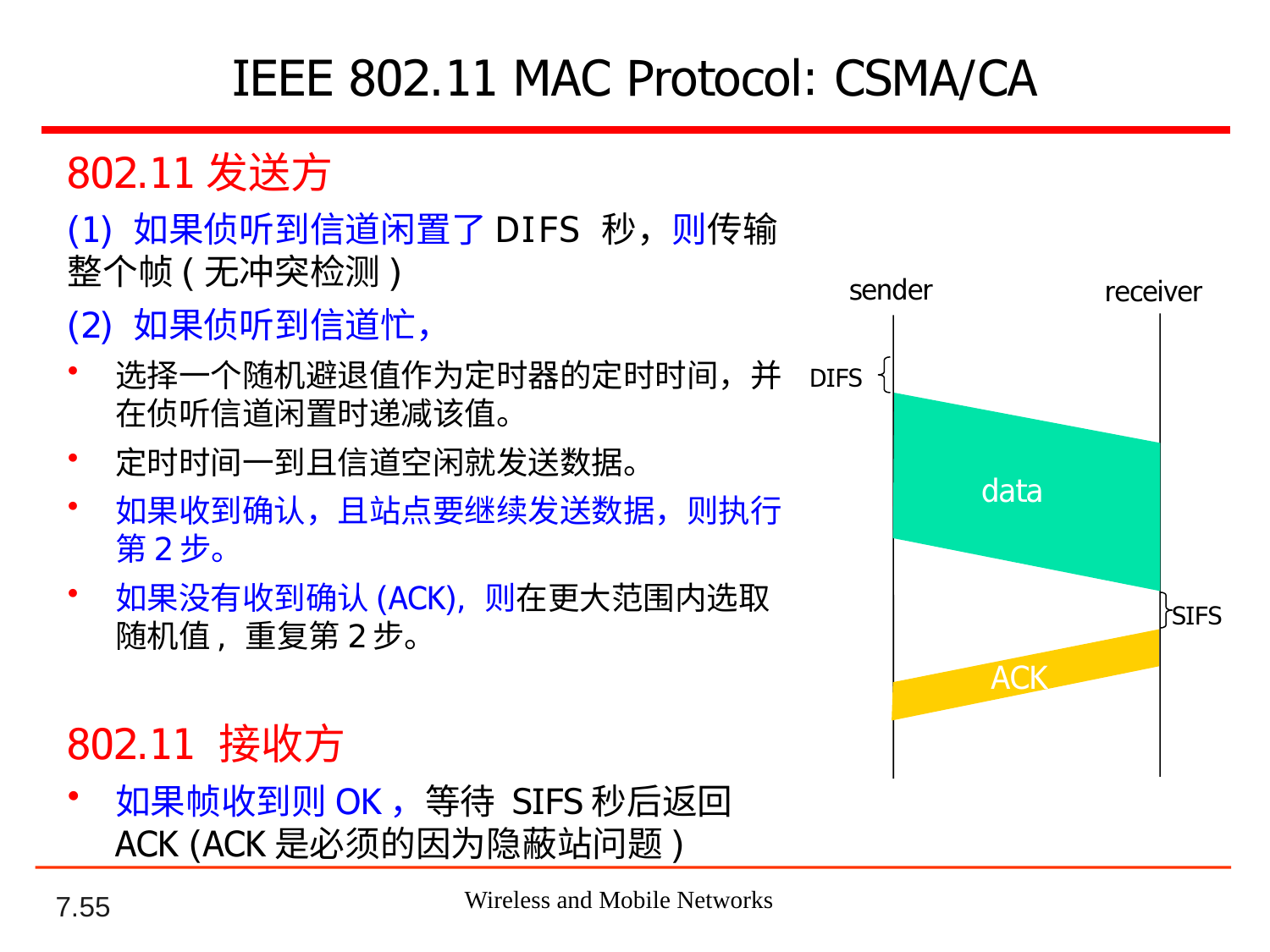

# IEEE 802.11 MAC Protocol: CSMA/CA
802.11发送方
(1) 如果侦听到信道闲置了DIFS 秒，则传输整个帧(无冲突检测)
(2) 如果侦听到信道忙，
选择一个随机避退值作为定时器的定时时间，并在侦听信道闲置时递减该值。
定时时间一到且信道空闲就发送数据。
如果收到确认，且站点要继续发送数据，则执行第2步。
如果没有收到确认(ACK), 则在更大范围内选取随机值, 重复第2步。

802.11 接收方
如果帧收到则OK，等待 SIFS秒后返回ACK (ACK是必须的因为隐蔽站问题)
sender
receiver

DIFS

data

SIFS

ACK